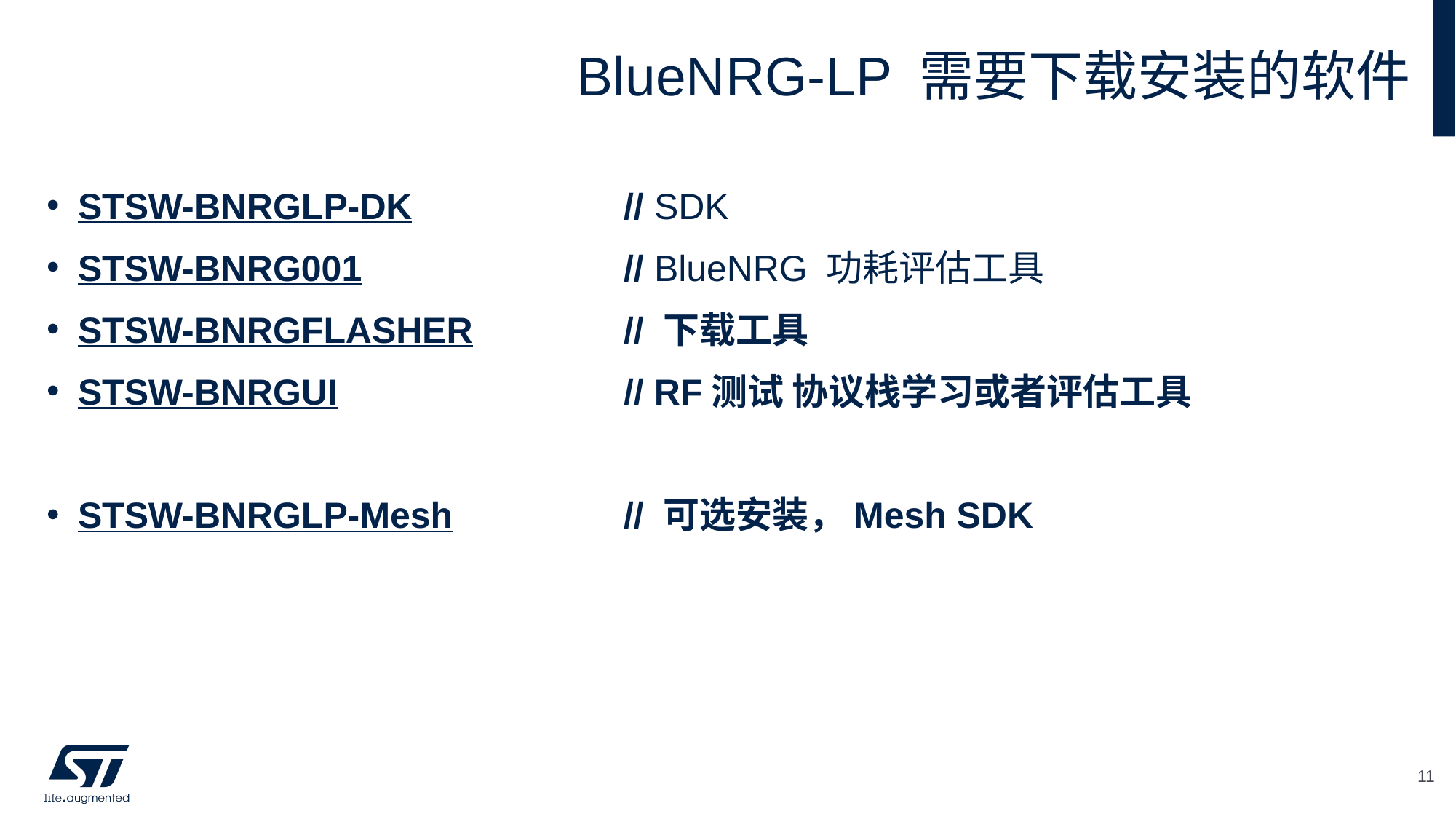

# BlueNRG-LP 需要下载安装的软件
STSW-BNRGLP-DK 		// SDK
STSW-BNRG001			// BlueNRG 功耗评估工具
STSW-BNRGFLASHER		// 下载工具
STSW-BNRGUI			// RF测试 协议栈学习或者评估工具

STSW-BNRGLP-Mesh 		// 可选安装，Mesh SDK

11